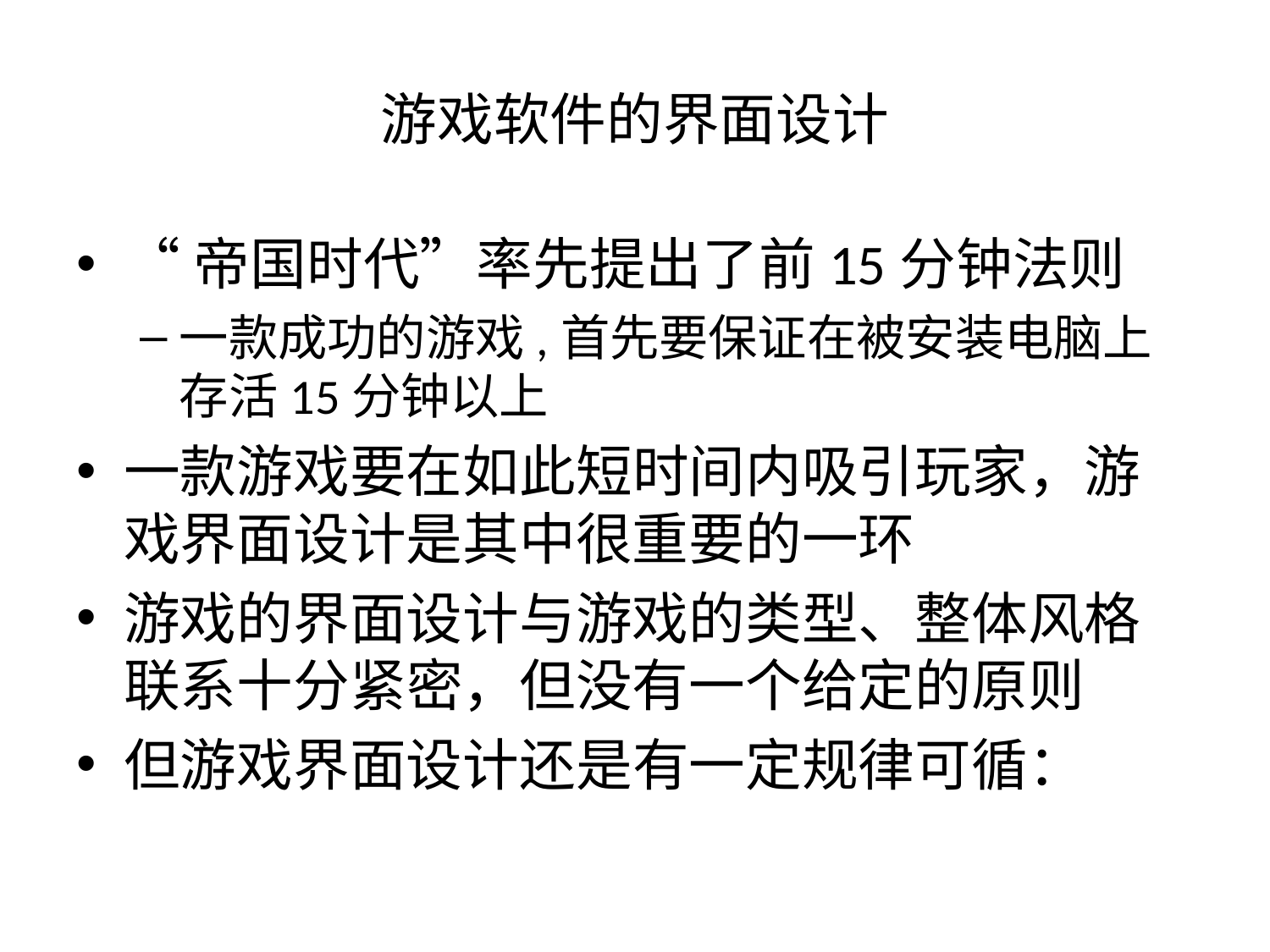

# 游戏软件的界面设计
“帝国时代”率先提出了前15分钟法则
一款成功的游戏,首先要保证在被安装电脑上存活15分钟以上
一款游戏要在如此短时间内吸引玩家，游戏界面设计是其中很重要的一环
游戏的界面设计与游戏的类型、整体风格联系十分紧密，但没有一个给定的原则
但游戏界面设计还是有一定规律可循：